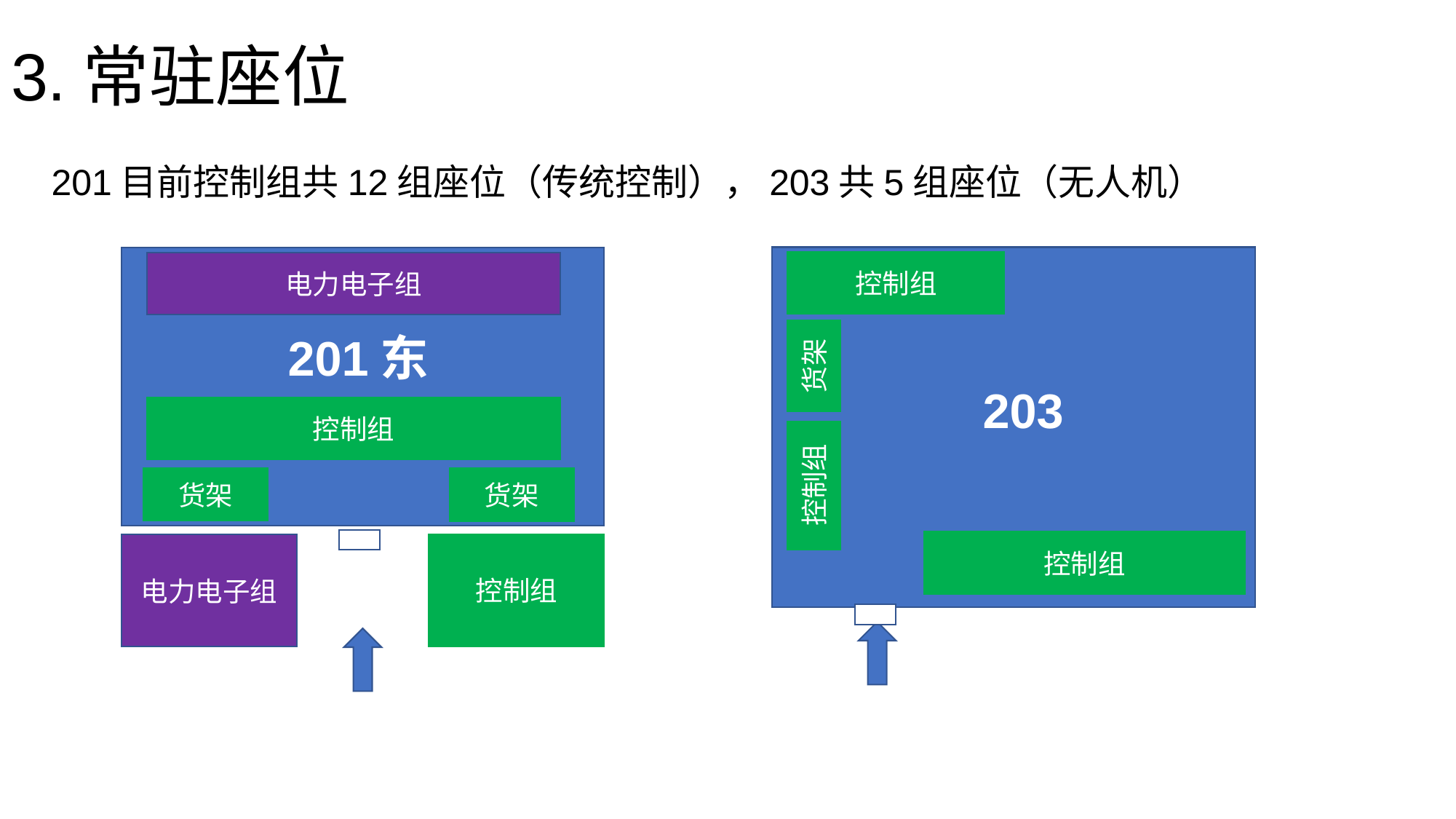

# 3.常驻座位
201目前控制组共12组座位（传统控制），203共5组座位（无人机）

控制组
电力电子组
201东
货架
203
控制组
控制组
货架
货架

控制组
控制组
电力电子组